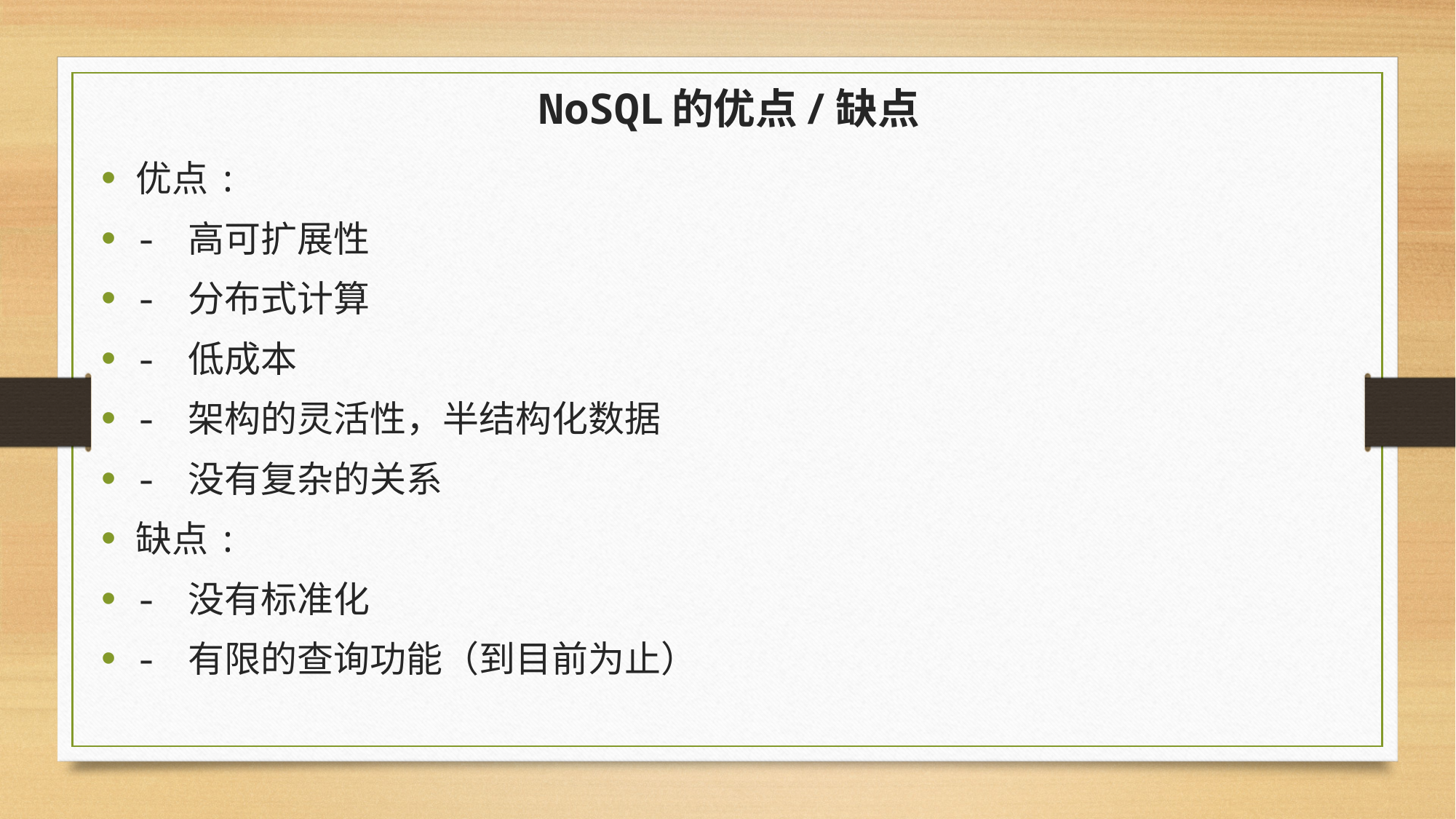

# NoSQL的优点/缺点
优点:
- 高可扩展性
- 分布式计算
- 低成本
- 架构的灵活性，半结构化数据
- 没有复杂的关系
缺点:
- 没有标准化
- 有限的查询功能（到目前为止）